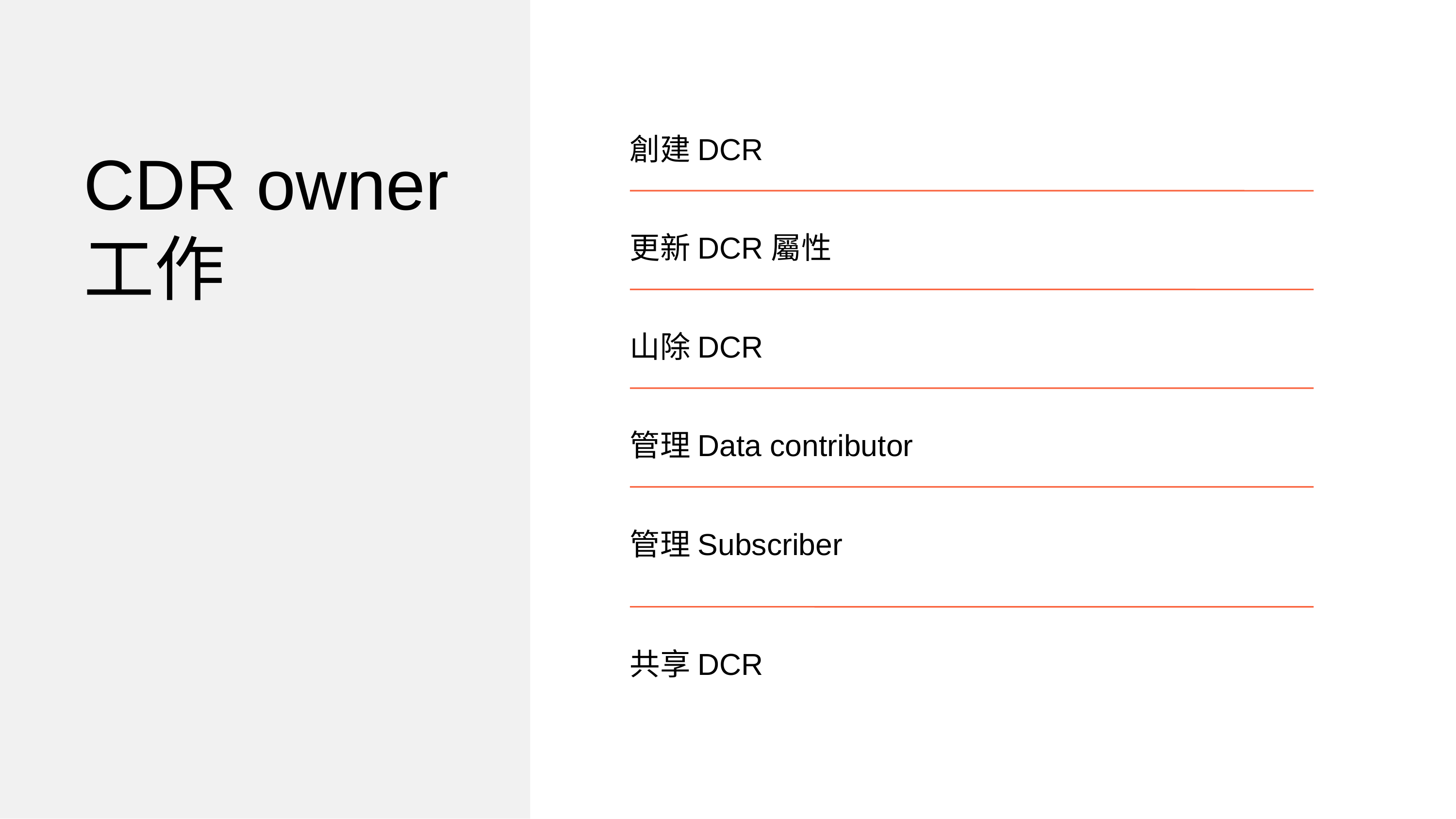

創建DCR
CDR owner 工作

更新DCR屬性

山除DCR

管理Data contributor

管理Subscriber

共享DCR